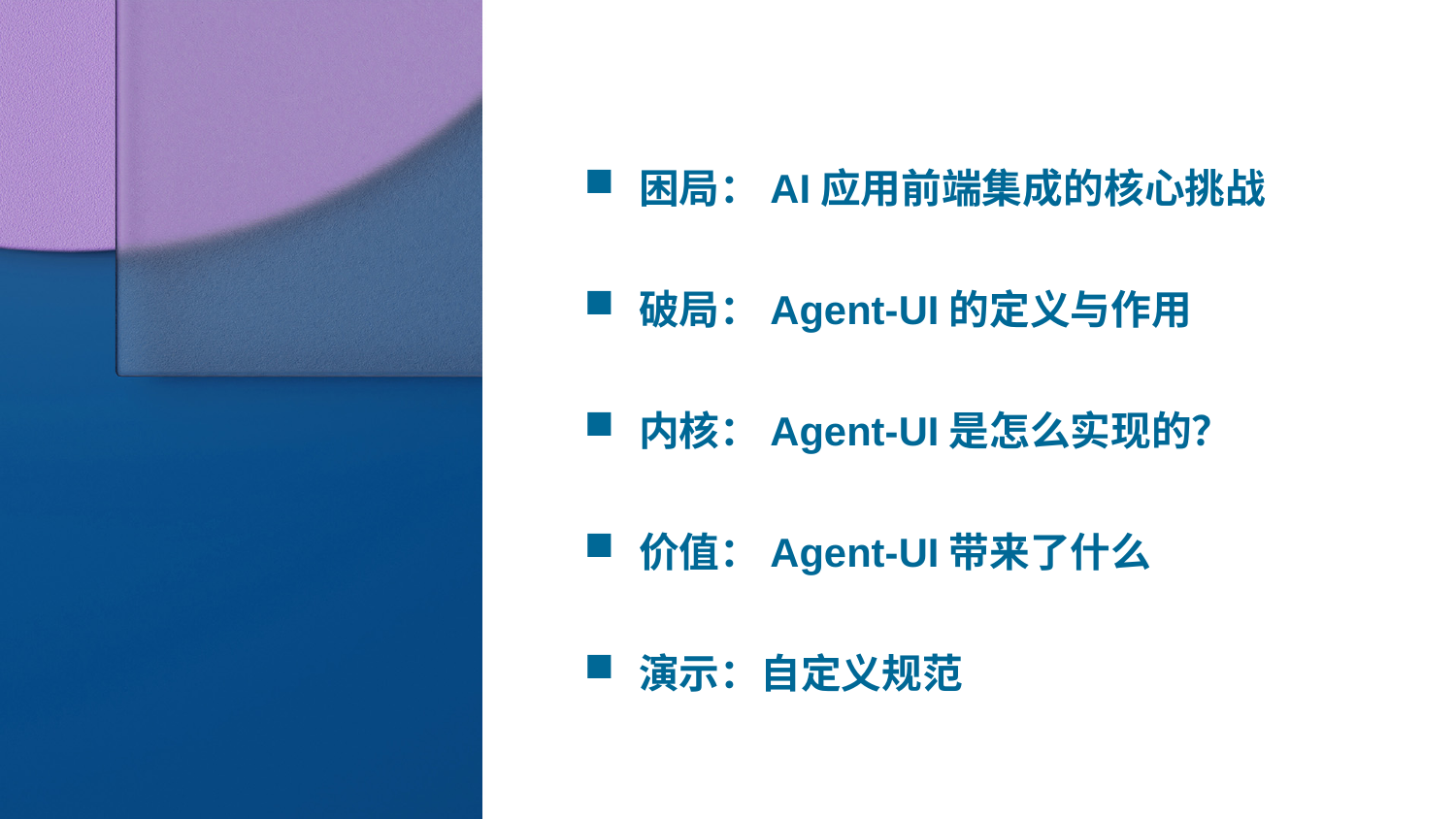

困局：AI应用前端集成的核心挑战
破局：Agent-UI的定义与作用
内核：Agent-UI是怎么实现的？
价值：Agent-UI带来了什么
演示：自定义规范